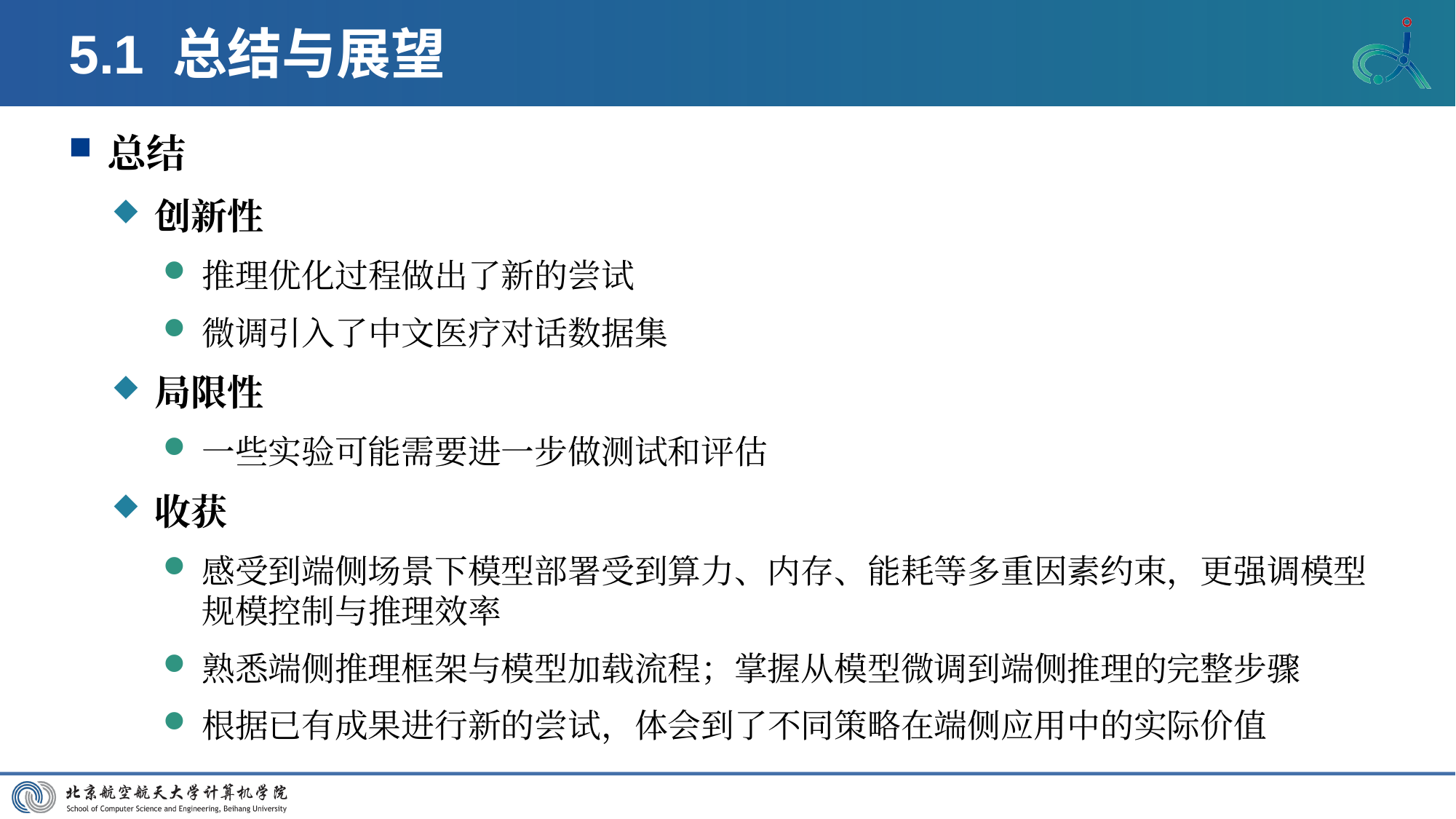

# 5.1 总结与展望
总结
创新性
推理优化过程做出了新的尝试
微调引入了中文医疗对话数据集
局限性
一些实验可能需要进一步做测试和评估
收获
感受到端侧场景下模型部署受到算力、内存、能耗等多重因素约束，更强调模型规模控制与推理效率
熟悉端侧推理框架与模型加载流程；掌握从模型微调到端侧推理的完整步骤
根据已有成果进行新的尝试，体会到了不同策略在端侧应用中的实际价值
31